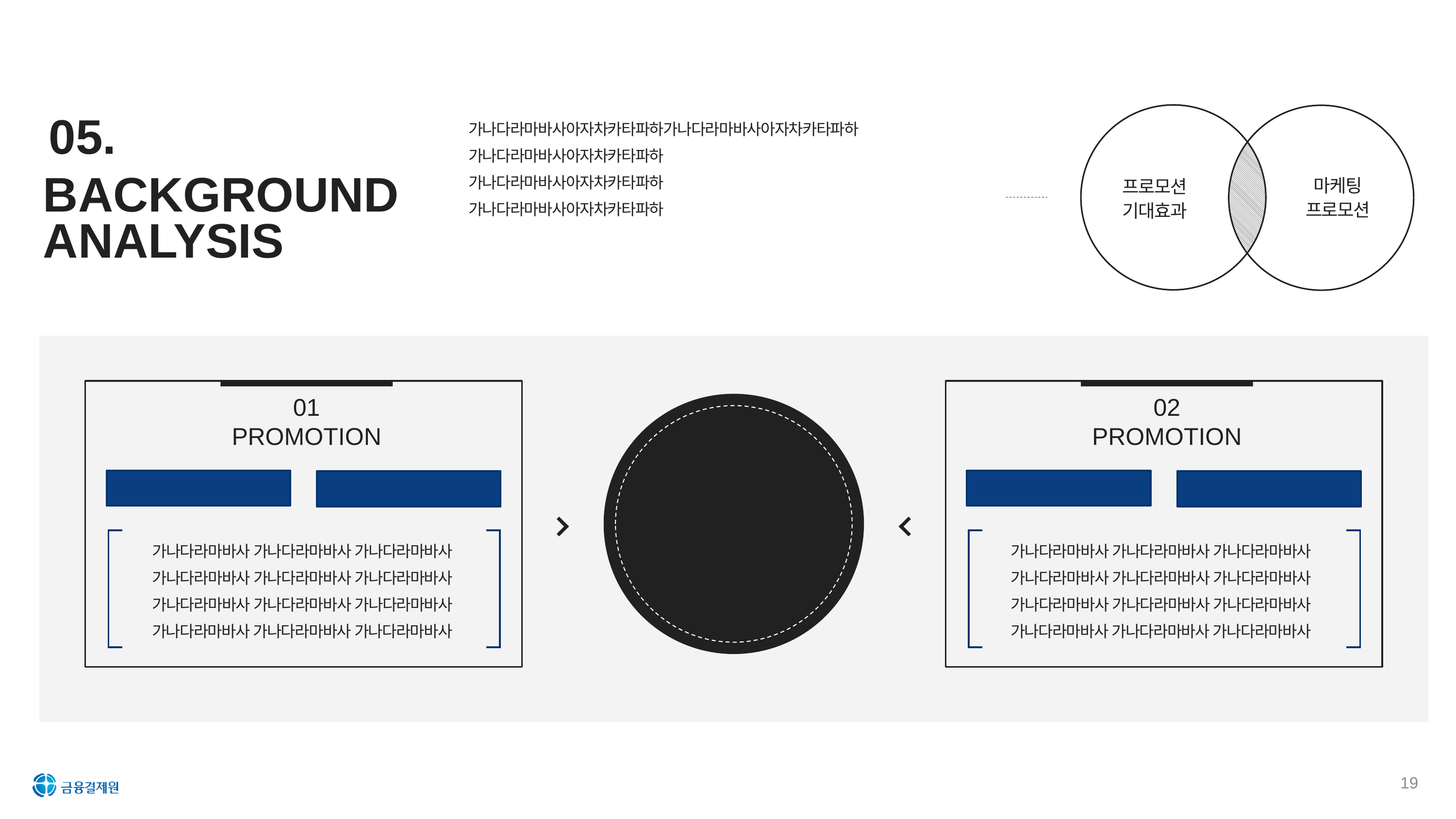

05.

가나다라마바사아자차카타파하가나다라마바사아자차카타파하
가나다라마바사아자차카타파하
가나다라마바사아자차카타파하
가나다라마바사아자차카타파하

마케팅
프로모션
프로모션
기대효과
BACKGROUND
ANALYSIS

01
PROMOTION
02
PROMOTION

프로모션01의 장점
프로모션02의 장점
프로모션02의 장점
프로모션03의 장점
CONCLUSION

결과를 적어주면 좋음
가나다라마바사 가나다라마바사 가나다라마바사 가나다라마바사 가나다라마바사 가나다라마바사 가나다라마바사 가나다라마바사 가나다라마바사 가나다라마바사 가나다라마바사 가나다라마바사
가나다라마바사 가나다라마바사 가나다라마바사 가나다라마바사 가나다라마바사 가나다라마바사 가나다라마바사 가나다라마바사 가나다라마바사 가나다라마바사 가나다라마바사 가나다라마바사
19